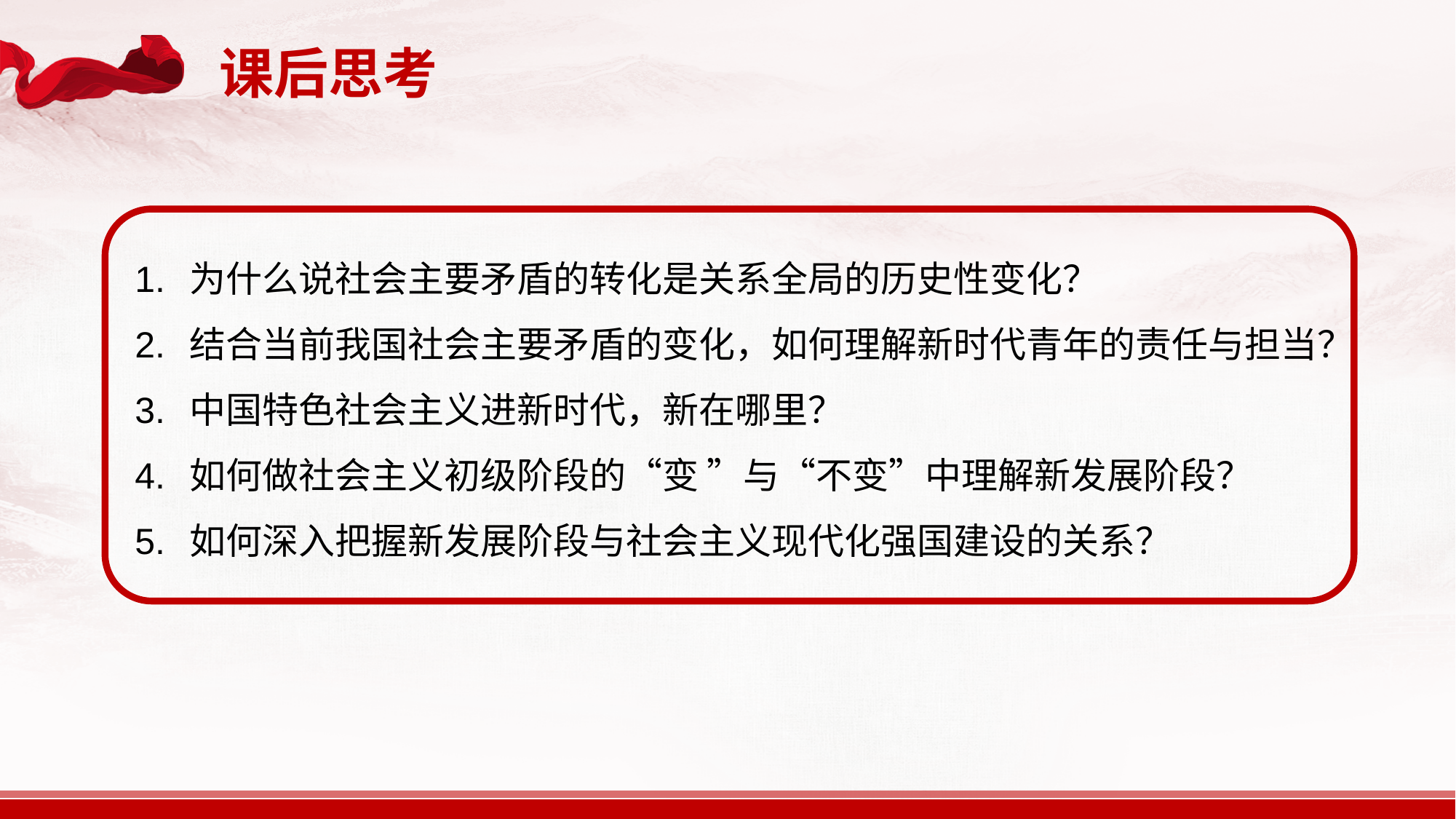

课后思考

为什么说社会主要矛盾的转化是关系全局的历史性变化？
结合当前我国社会主要矛盾的变化，如何理解新时代青年的责任与担当？
中国特色社会主义进新时代，新在哪里？
如何做社会主义初级阶段的“变 ”与“不变”中理解新发展阶段？
如何深入把握新发展阶段与社会主义现代化强国建设的关系？